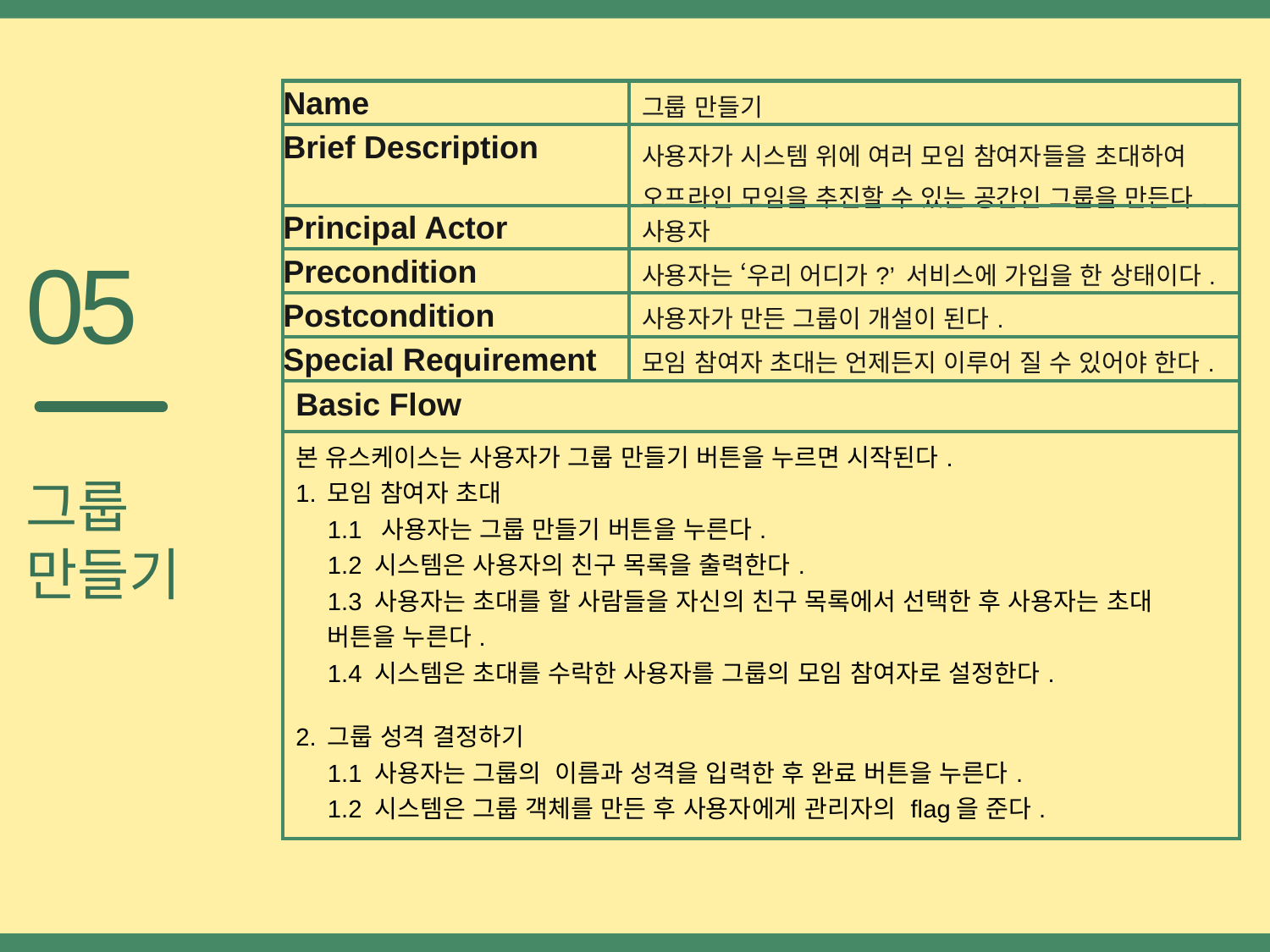

| Name | 그룹 만들기 |
| --- | --- |
| Brief Description | 사용자가 시스템 위에 여러 모임 참여자들을 초대하여 오프라인 모임을 추진할 수 있는 공간인 그룹을 만든다. |
| Principal Actor | 사용자 |
| Precondition | 사용자는 ‘우리 어디가?’ 서비스에 가입을 한 상태이다. |
| Postcondition | 사용자가 만든 그룹이 개설이 된다. |
| Special Requirement | 모임 참여자 초대는 언제든지 이루어 질 수 있어야 한다. |
| Basic Flow |  |
| 본 유스케이스는 사용자가 그룹 만들기 버튼을 누르면 시작된다. 모임 참여자 초대 1.1 사용자는 그룹 만들기 버튼을 누른다. 1.2 시스템은 사용자의 친구 목록을 출력한다. 1.3 사용자는 초대를 할 사람들을 자신의 친구 목록에서 선택한 후 사용자는 초대 버튼을 누른다. 1.4 시스템은 초대를 수락한 사용자를 그룹의 모임 참여자로 설정한다. 그룹 성격 결정하기 1.1 사용자는 그룹의 이름과 성격을 입력한 후 완료 버튼을 누른다. 1.2 시스템은 그룹 객체를 만든 후 사용자에게 관리자의 flag을 준다. |  |
05
그룹
만들기